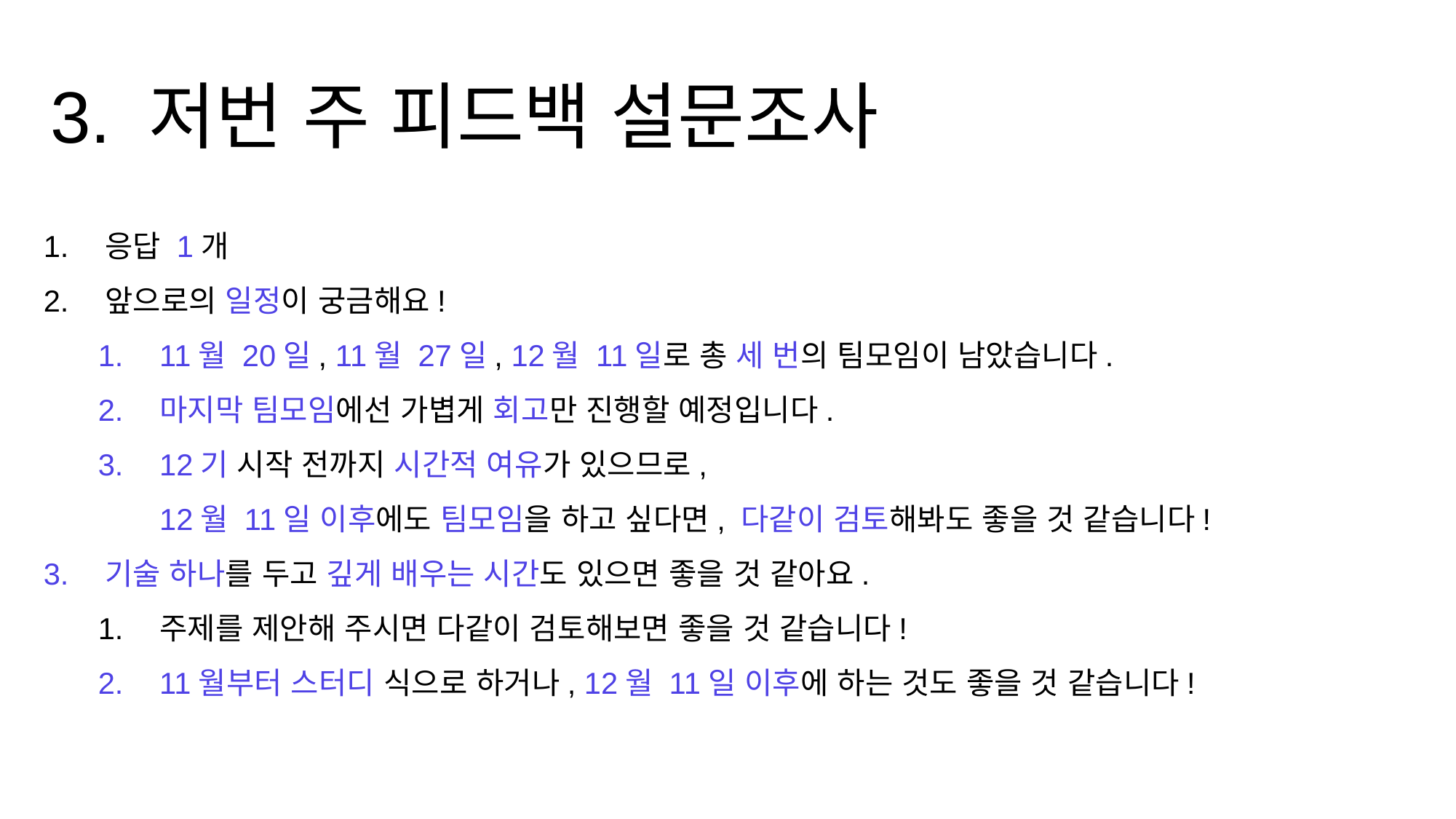

3. 저번 주 피드백 설문조사
응답 1개
앞으로의 일정이 궁금해요!
11월 20일, 11월 27일, 12월 11일로 총 세 번의 팀모임이 남았습니다.
마지막 팀모임에선 가볍게 회고만 진행할 예정입니다.
12기 시작 전까지 시간적 여유가 있으므로,
12월 11일 이후에도 팀모임을 하고 싶다면, 다같이 검토해봐도 좋을 것 같습니다!
기술 하나를 두고 깊게 배우는 시간도 있으면 좋을 것 같아요.
주제를 제안해 주시면 다같이 검토해보면 좋을 것 같습니다!
11월부터 스터디 식으로 하거나, 12월 11일 이후에 하는 것도 좋을 것 같습니다!